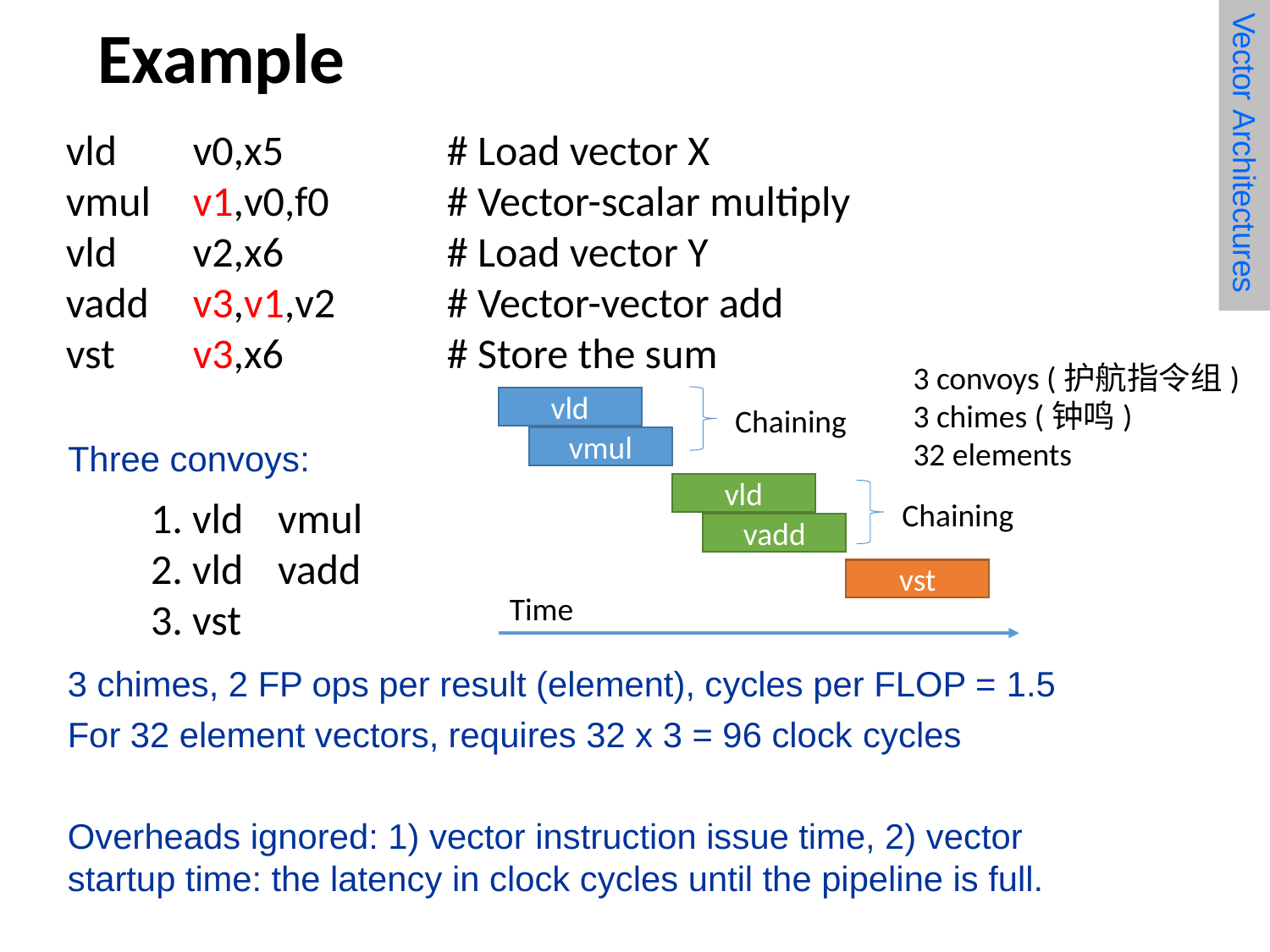

# Example
Vector Architectures
vld 	v0,x5 		# Load vector X
vmul 	v1,v0,f0 	# Vector-scalar multiply
vld 	v2,x6 		# Load vector Y
vadd 	v3,v1,v2 	# Vector-vector add
vst 	v3,x6 		# Store the sum
3 convoys (护航指令组)
3 chimes (钟鸣)
32 elements

vld
Chaining
vmul
Three convoys:
vld

Chaining
1. vld 	vmul
2. vld 	vadd
3. vst
vadd
vst
Time
3 chimes, 2 FP ops per result (element), cycles per FLOP = 1.5
For 32 element vectors, requires 32 x 3 = 96 clock cycles

Overheads ignored: 1) vector instruction issue time, 2) vector startup time: the latency in clock cycles until the pipeline is full.